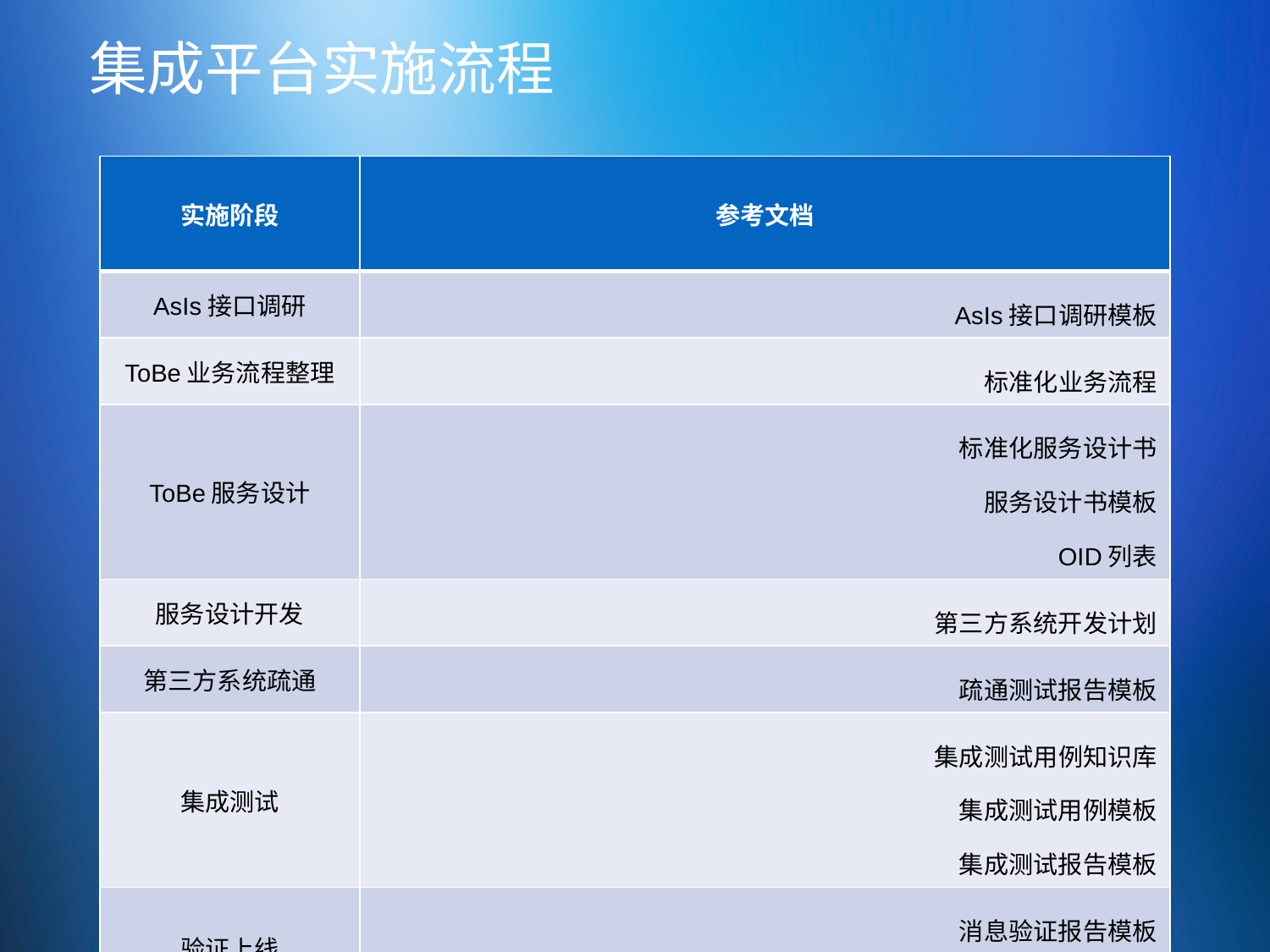

# 集成平台实施流程
| 实施阶段 | 参考文档 |
| --- | --- |
| AsIs接口调研 | AsIs接口调研模板 |
| ToBe业务流程整理 | 标准化业务流程 |
| ToBe服务设计 | 标准化服务设计书 服务设计书模板 OID列表 |
| 服务设计开发 | 第三方系统开发计划 |
| 第三方系统疏通 | 疏通测试报告模板 |
| 集成测试 | 集成测试用例知识库 集成测试用例模板 集成测试报告模板 |
| 验证上线 | 消息验证报告模板 业务数据验证报告模板 |